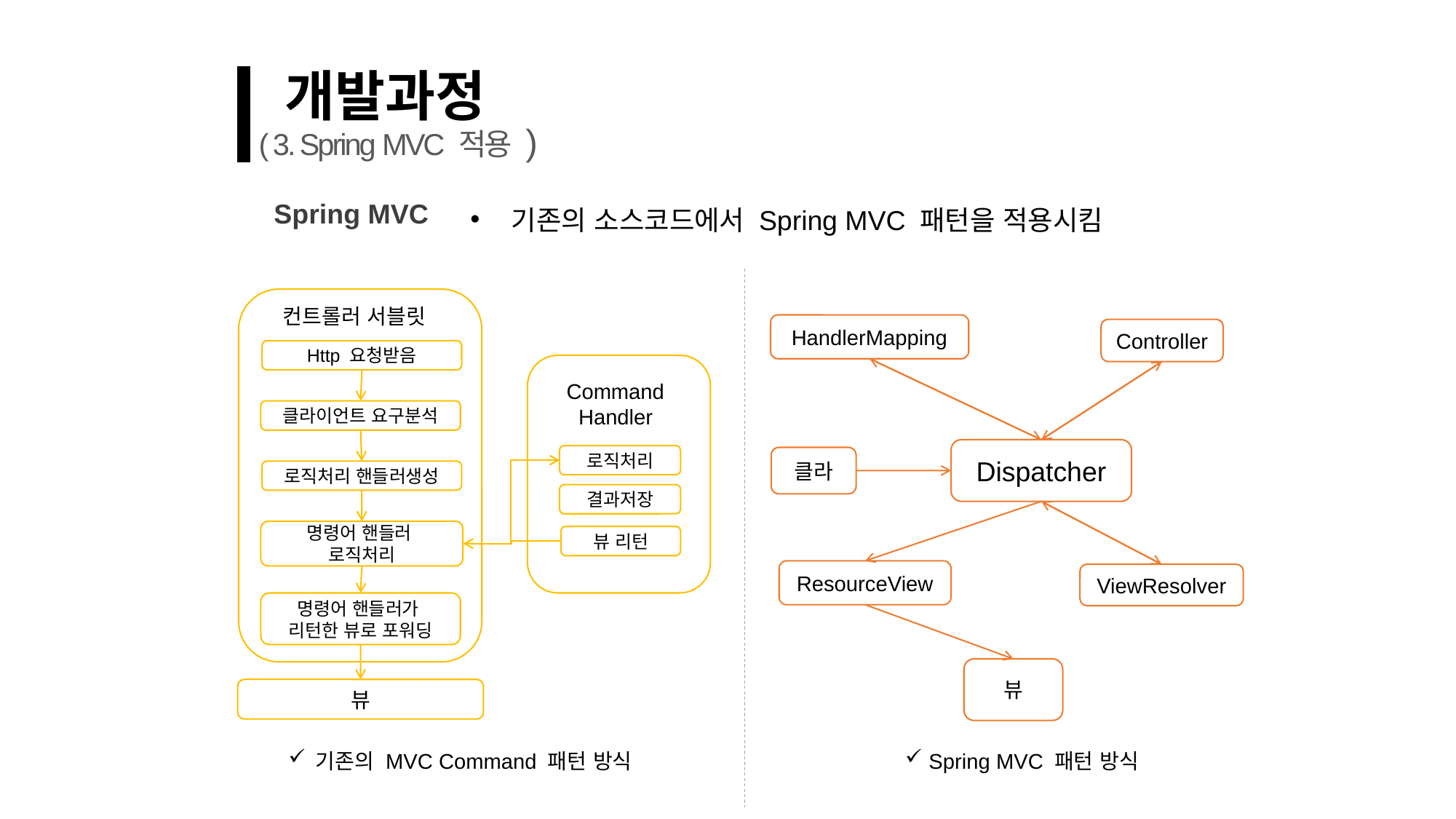

개발과정

( 3. Spring MVC 적용 )
기존의 소스코드에서 Spring MVC 패턴을 적용시킴
     Spring MVC

컨트롤러 서블릿
HandlerMapping
Controller
Http 요청받음

Command
  Handler
클라이언트 요구분석
Dispatcher
로직처리
클라
로직처리 핸들러생성
결과저장
명령어 핸들러
로직처리
뷰 리턴
ResourceView
ViewResolver
명령어 핸들러가
리턴한 뷰로 포워딩
뷰
뷰
 기존의 MVC Command 패턴 방식
 Spring MVC 패턴 방식